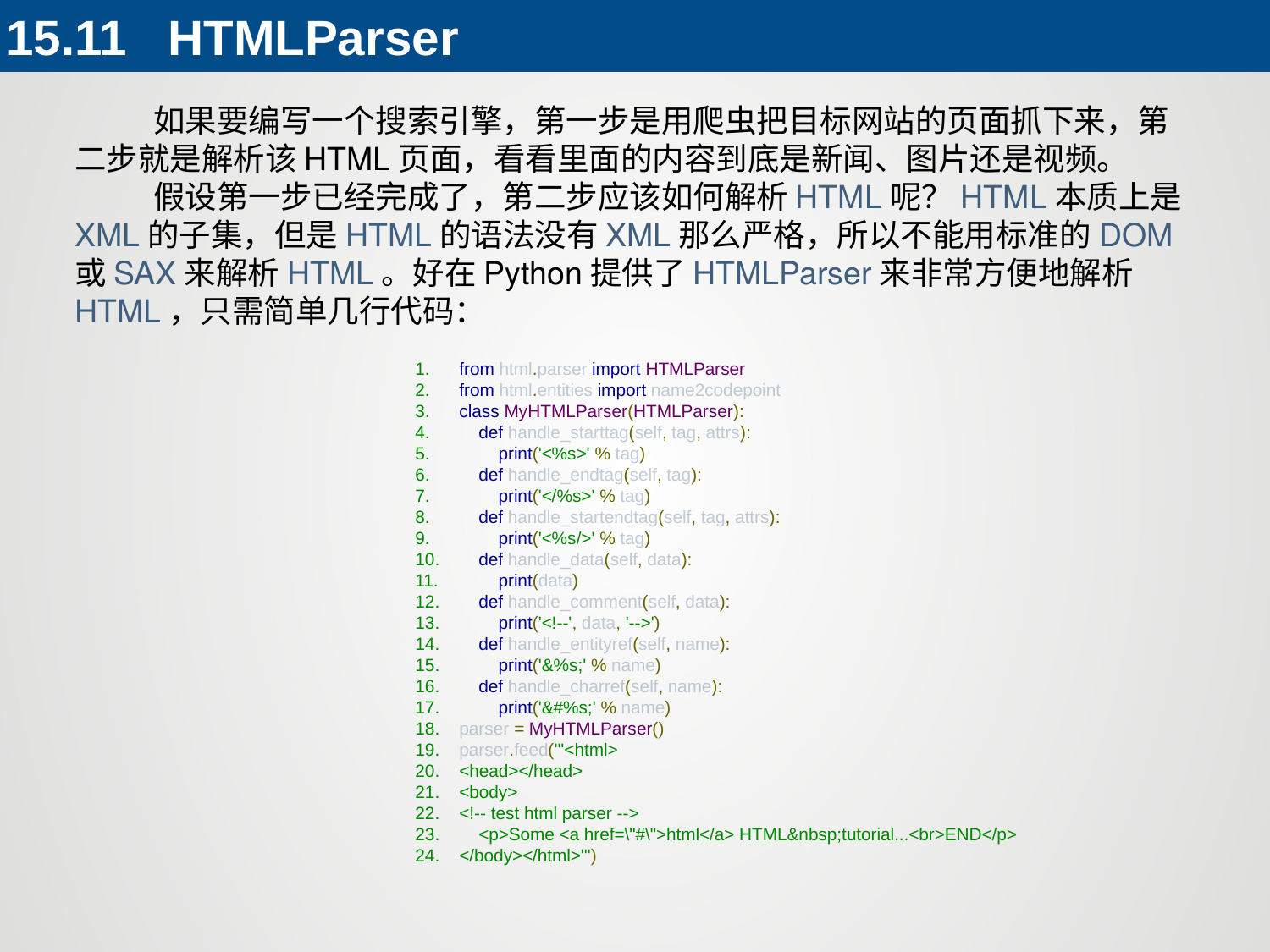

15.11   HTMLParser
        如果要编写一个搜索引擎，第一步是用爬虫把目标网站的页面抓下来，第二步就是解析该HTML页面，看看里面的内容到底是新闻、图片还是视频。
        假设第一步已经完成了，第二步应该如何解析HTML呢？HTML本质上是XML的子集，但是HTML的语法没有XML那么严格，所以不能用标准的DOM或SAX来解析HTML。好在Python提供了HTMLParser来非常方便地解析HTML，只需简单几行代码：
from html.parser import HTMLParser
from html.entities import name2codepoint
class MyHTMLParser(HTMLParser):
    def handle_starttag(self, tag, attrs):
        print('<%s>' % tag)
    def handle_endtag(self, tag):
        print('</%s>' % tag)
    def handle_startendtag(self, tag, attrs):
        print('<%s/>' % tag)
    def handle_data(self, data):
        print(data)
    def handle_comment(self, data):
        print('<!--', data, '-->')
    def handle_entityref(self, name):
        print('&%s;' % name)
    def handle_charref(self, name):
        print('&#%s;' % name)
parser = MyHTMLParser()
parser.feed('''<html>
<head></head>
<body>
<!-- test html parser -->
    <p>Some <a href=\"#\">html</a> HTML&nbsp;tutorial...<br>END</p>
</body></html>''')